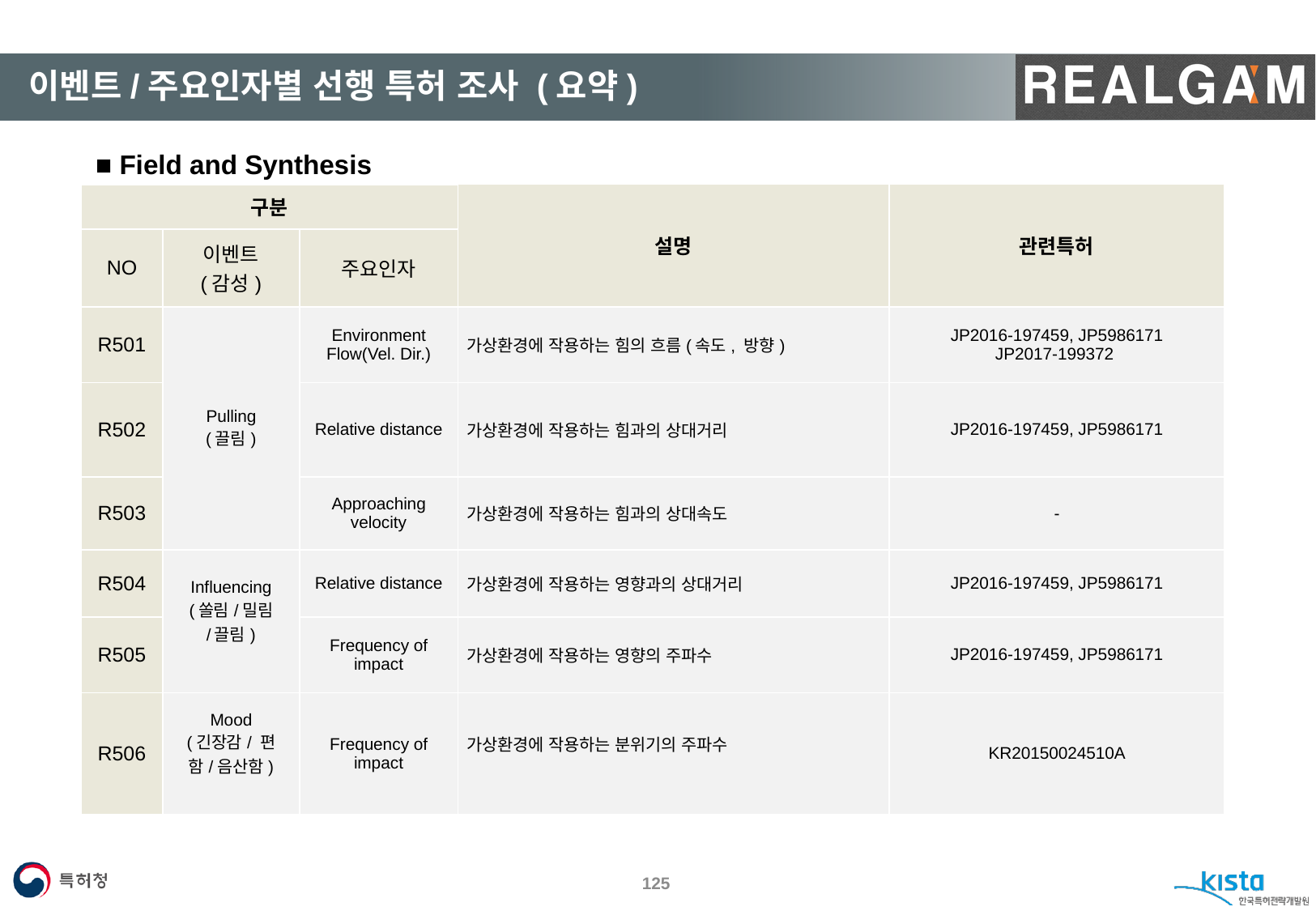

#
이벤트/주요인자별 선행 특허 조사 (요약)

■ Field and Synthesis
| 구분 |  |  | 설명 | 관련특허 |
| --- | --- | --- | --- | --- |
| NO | 이벤트 (감성) | 주요인자 |  |  |
| R501 | Pulling (끌림) | Environment Flow(Vel. Dir.) | 가상환경에 작용하는 힘의 흐름(속도, 방향) | JP2016-197459, JP5986171 JP2017-199372 |
| R502 |  | Relative distance | 가상환경에 작용하는 힘과의 상대거리 | JP2016-197459, JP5986171 |
| R503 |  | Approaching velocity | 가상환경에 작용하는 힘과의 상대속도 | - |
| R504 | Influencing (쏠림/밀림 /끌림) | Relative distance | 가상환경에 작용하는 영향과의 상대거리 | JP2016-197459, JP5986171 |
| R505 |  | Frequency of impact | 가상환경에 작용하는 영향의 주파수 | JP2016-197459, JP5986171 |
| R506 | Mood (긴장감/ 편함/음산함) | Frequency of impact | 가상환경에 작용하는 분위기의 주파수 | KR20150024510A |